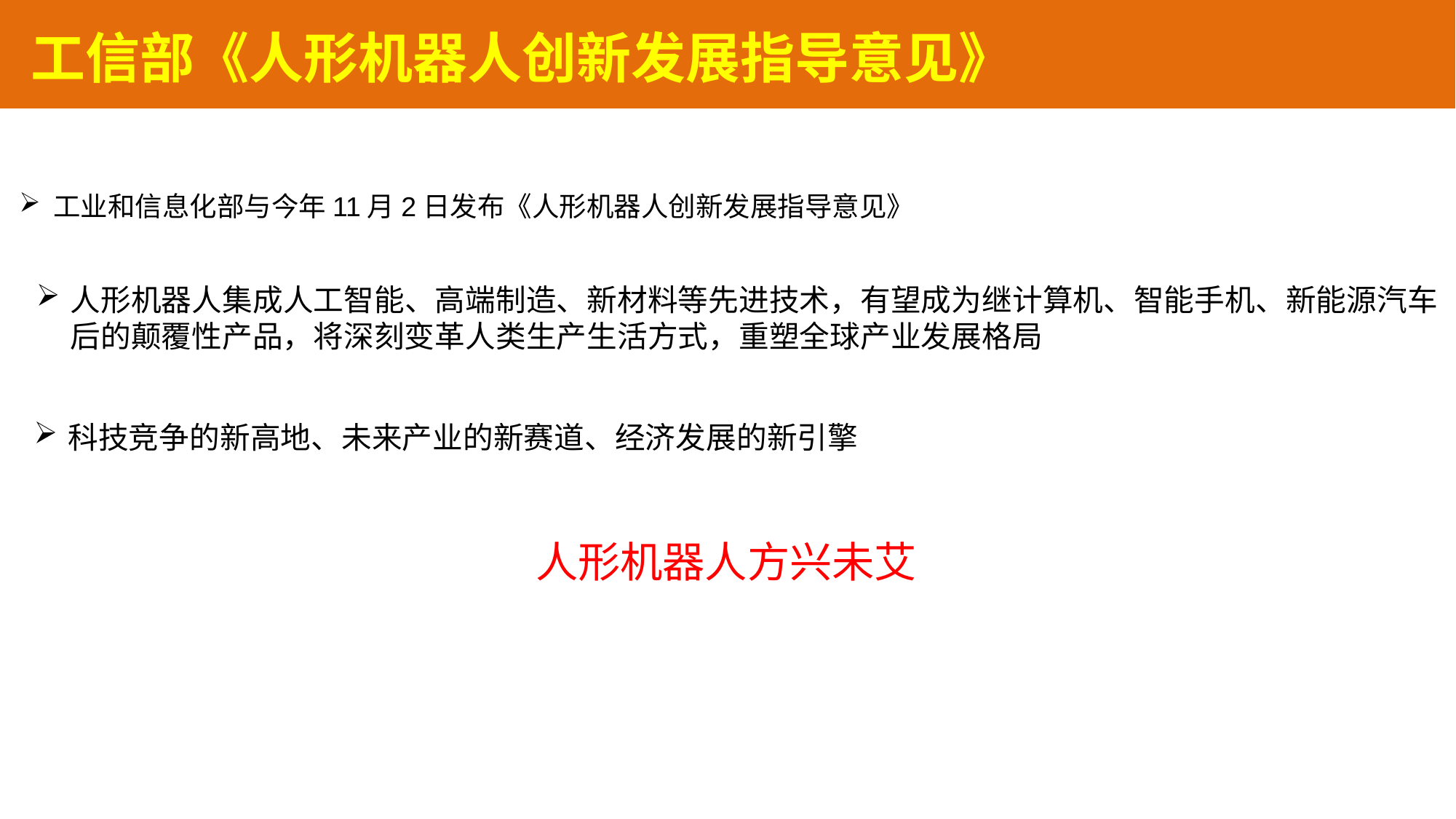

工信部《人形机器人创新发展指导意见》
工业和信息化部与今年11月2日发布《人形机器人创新发展指导意见》
人形机器人集成人工智能、高端制造、新材料等先进技术，有望成为继计算机、智能手机、新能源汽车
    后的颠覆性产品，将深刻变革人类生产生活方式，重塑全球产业发展格局
科技竞争的新高地、未来产业的新赛道、经济发展的新引擎
人形机器人方兴未艾